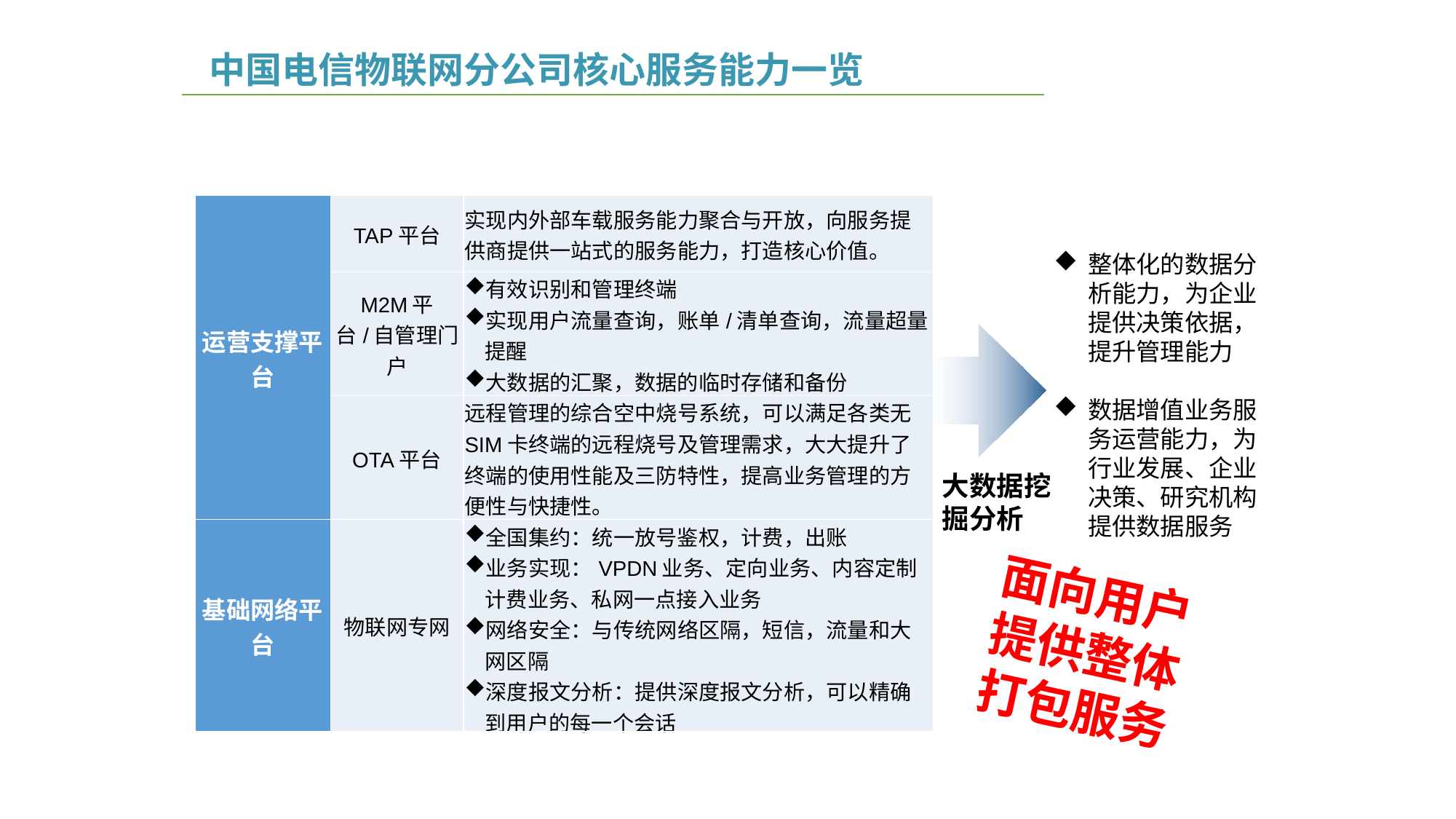

中国电信物联网分公司核心服务能力一览
| 运营支撑平台 | TAP平台 | 实现内外部车载服务能力聚合与开放，向服务提供商提供一站式的服务能力，打造核心价值。 |
| --- | --- | --- |
|  | M2M平台/自管理门户 | 有效识别和管理终端 实现用户流量查询，账单/清单查询，流量超量提醒 大数据的汇聚，数据的临时存储和备份 |
|  | OTA平台 | 远程管理的综合空中烧号系统，可以满足各类无SIM卡终端的远程烧号及管理需求，大大提升了终端的使用性能及三防特性，提高业务管理的方便性与快捷性。 |
| 基础网络平台 | 物联网专网 | 全国集约：统一放号鉴权，计费，出账 业务实现：VPDN业务、定向业务、内容定制计费业务、私网一点接入业务 网络安全：与传统网络区隔，短信，流量和大网区隔 深度报文分析：提供深度报文分析，可以精确到用户的每一个会话 |
整体化的数据分析能力，为企业提供决策依据，提升管理能力

数据增值业务服务运营能力，为行业发展、企业决策、研究机构提供数据服务

大数据挖掘分析
面向用户提供整体打包服务